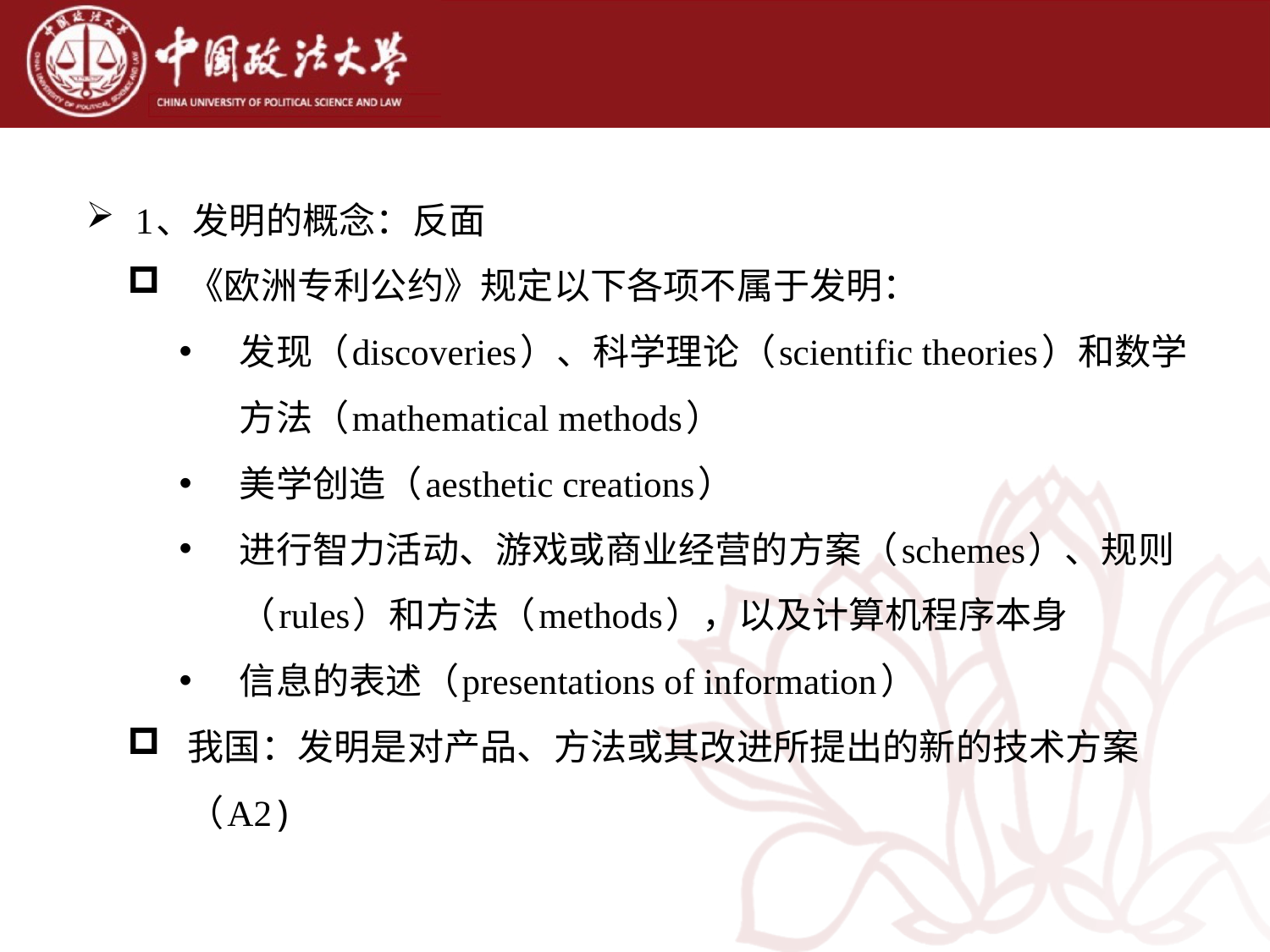

1、发明的概念：反面
《欧洲专利公约》规定以下各项不属于发明：
发现（discoveries）、科学理论（scientific theories）和数学方法（mathematical methods）
美学创造（aesthetic creations）
进行智力活动、游戏或商业经营的方案（schemes）、规则（rules）和方法（methods），以及计算机程序本身
信息的表述（presentations of information）
我国：发明是对产品、方法或其改进所提出的新的技术方案（A2)